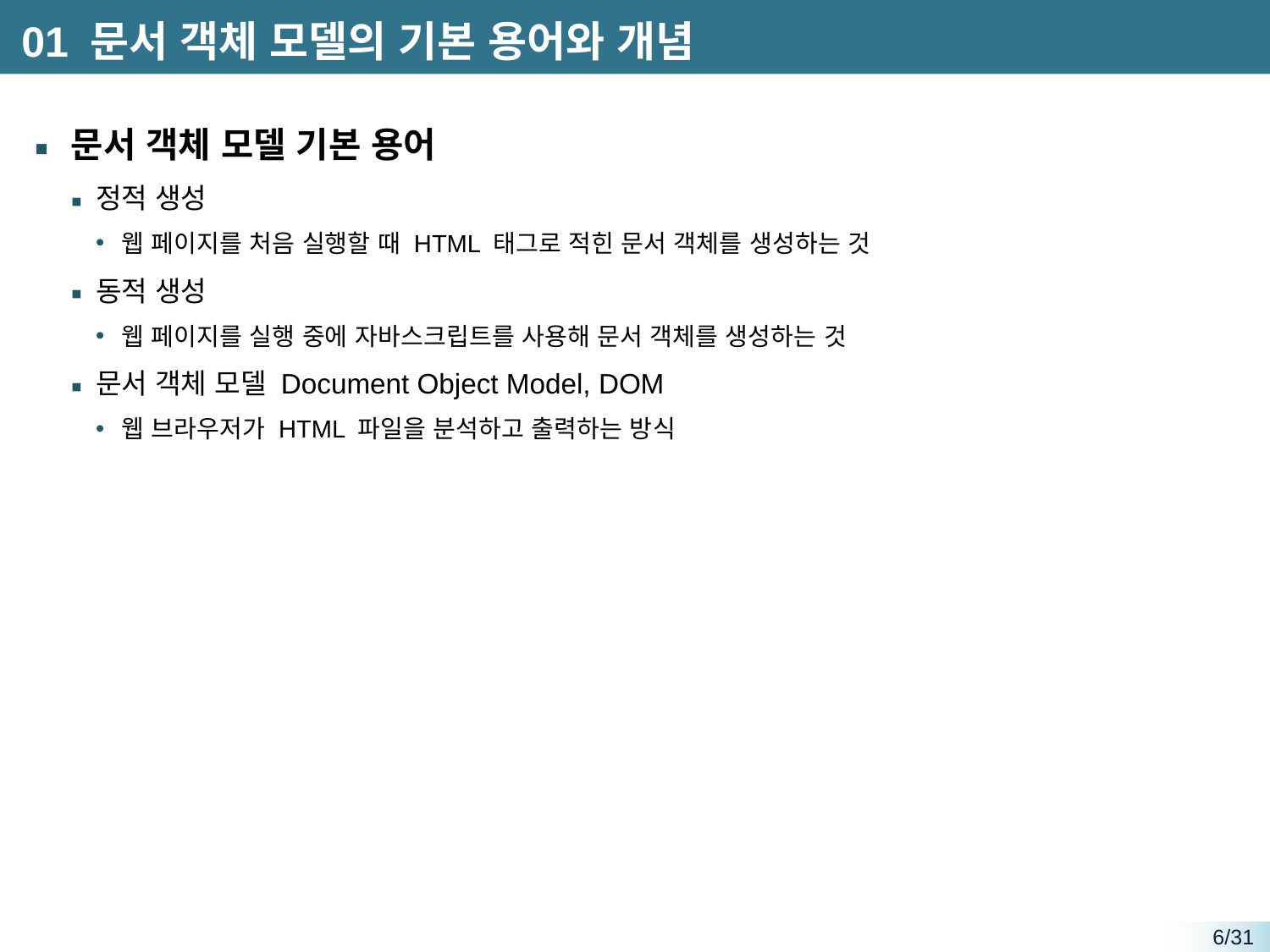

# 01 문서 객체 모델의 기본 용어와 개념
문서 객체 모델 기본 용어
정적 생성
웹 페이지를 처음 실행할 때 HTML 태그로 적힌 문서 객체를 생성하는 것
동적 생성
웹 페이지를 실행 중에 자바스크립트를 사용해 문서 객체를 생성하는 것
문서 객체 모델 Document Object Model, DOM
웹 브라우저가 HTML 파일을 분석하고 출력하는 방식